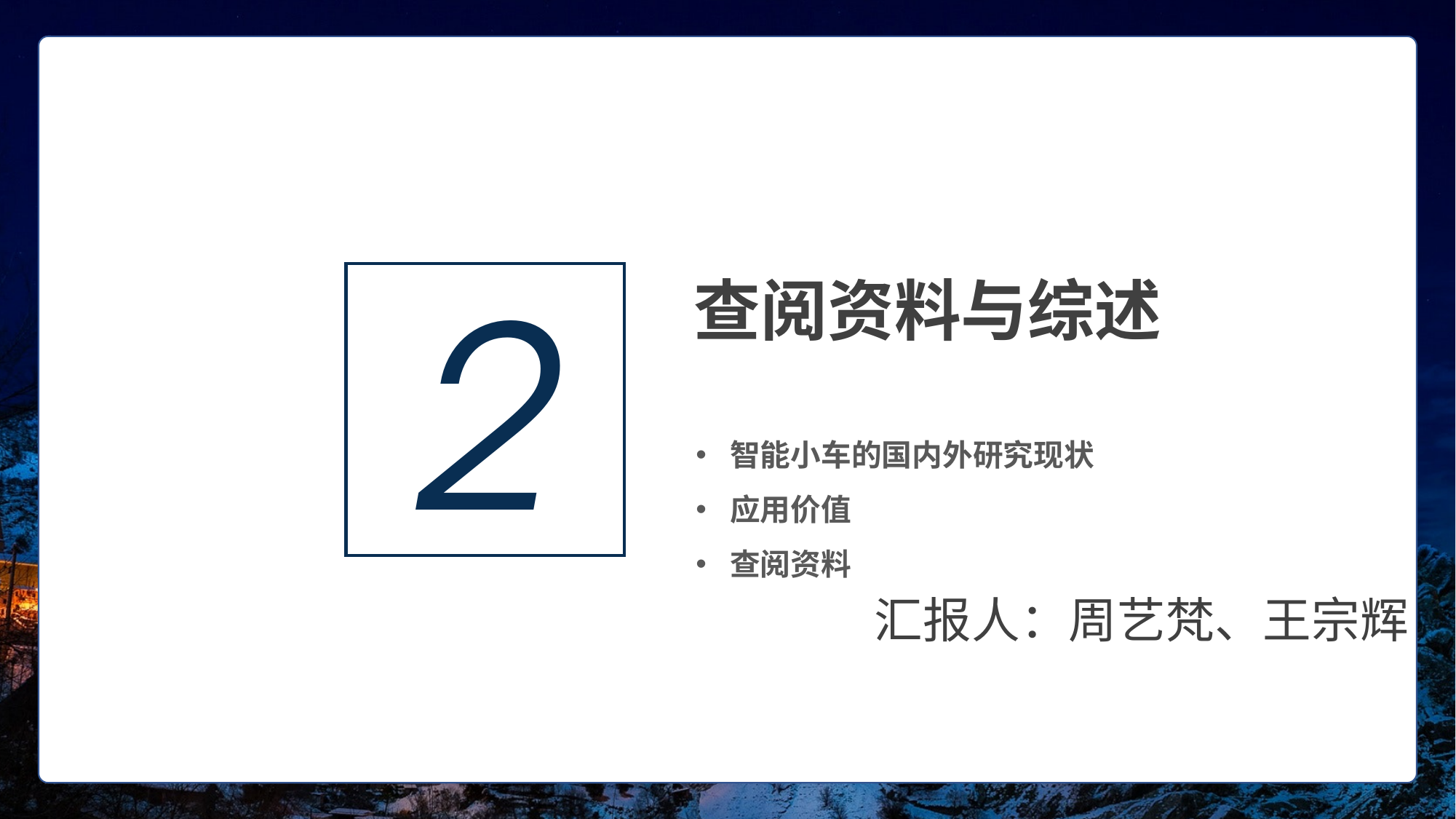

2
查阅资料与综述
智能小车的国内外研究现状
应用价值
查阅资料
汇报人：周艺梵、王宗辉